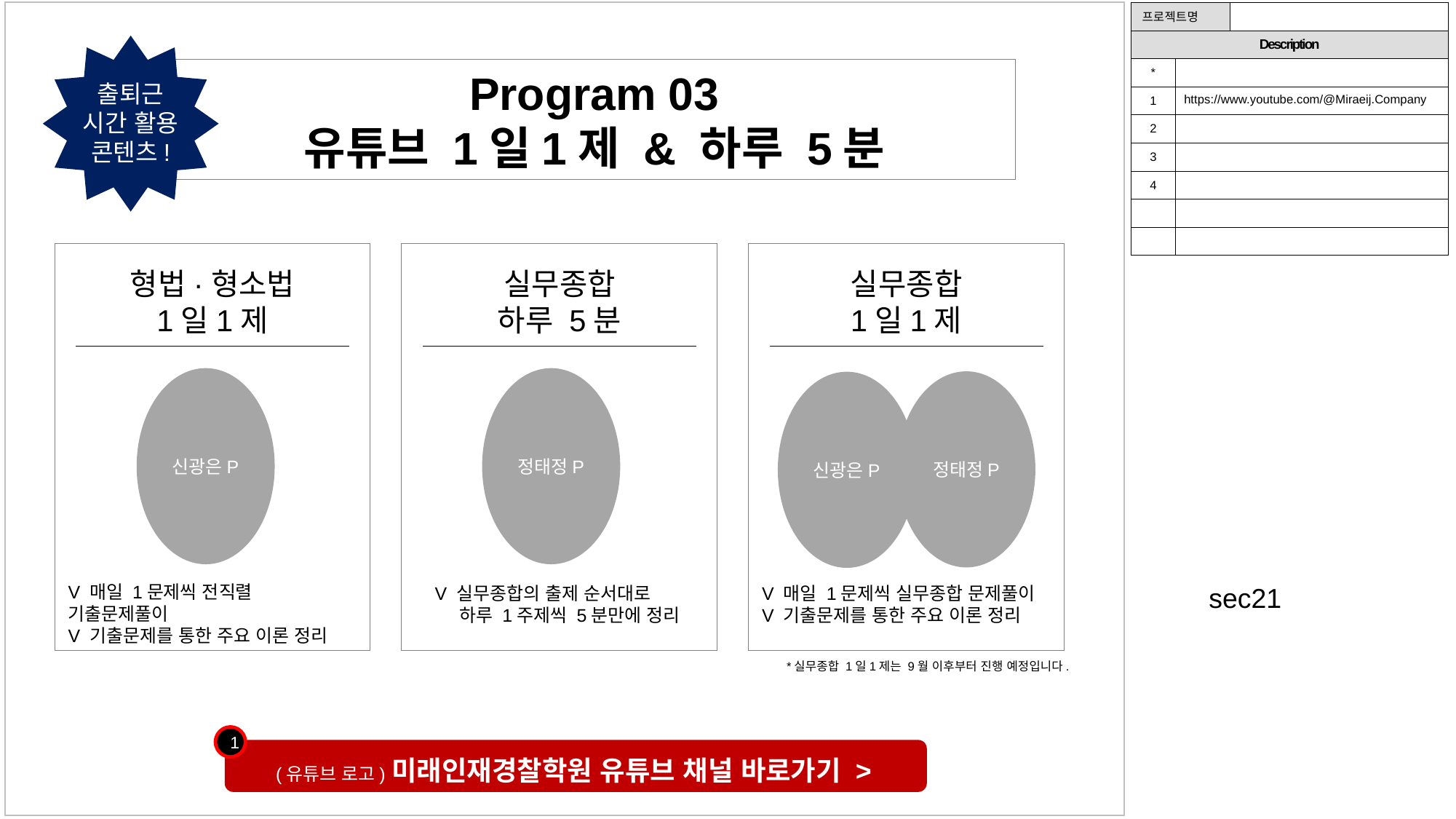

| 프로젝트명 |  |  |
| --- | --- | --- |
| Description |  |  |
| \* |  |  |
| 1 | https://www.youtube.com/@Miraeij.Company |  |
| 2 |  |  |
| 3 |  |  |
| 4 |  |  |
|  |  |  |
|  |  |  |

출퇴근
시간 활용
콘텐츠!
Program 03
유튜브 1일1제 & 하루 5분

형법·형소법
1일1제
실무종합
하루 5분
실무종합
1일1제
신광은P
정태정P
정태정P
신광은P
V 매일 1문제씩 전직렬 기출문제풀이
V 기출문제를 통한 주요 이론 정리
sec21
V 매일 1문제씩 실무종합 문제풀이
V 기출문제를 통한 주요 이론 정리
V 실무종합의 출제 순서대로
    하루 1주제씩 5분만에 정리
*실무종합 1일1제는 9월 이후부터 진행 예정입니다.
1

(유튜브 로고) 미래인재경찰학원 유튜브 채널 바로가기 >